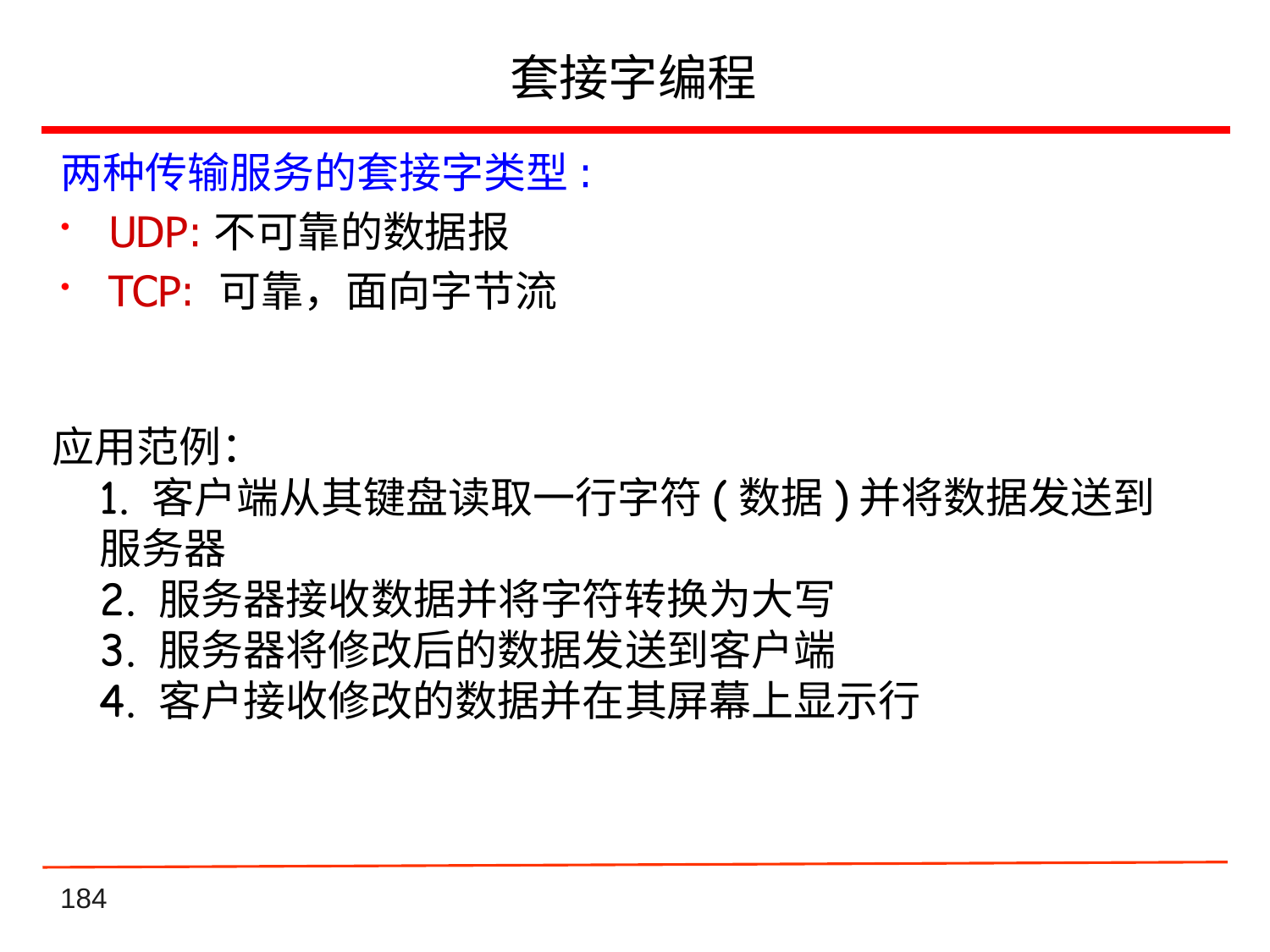

# 套接字编程
两种传输服务的套接字类型:
UDP:不可靠的数据报
TCP: 可靠，面向字节流
应用范例：
1. 客户端从其键盘读取一行字符(数据)并将数据发送到服务器
2. 服务器接收数据并将字符转换为大写
3. 服务器将修改后的数据发送到客户端
4. 客户接收修改的数据并在其屏幕上显示行